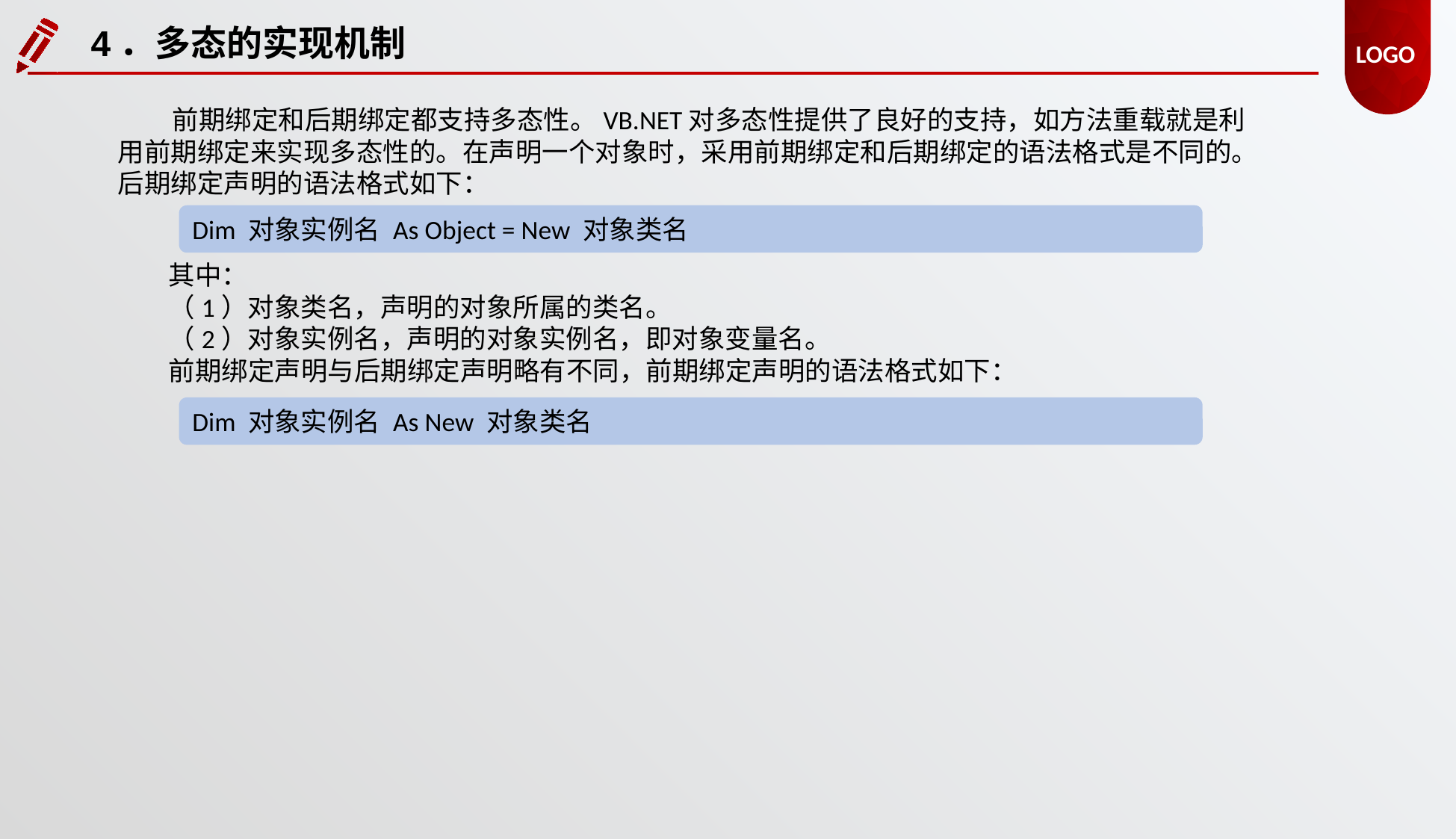

4．多态的实现机制
前期绑定和后期绑定都支持多态性。VB.NET对多态性提供了良好的支持，如方法重载就是利用前期绑定来实现多态性的。在声明一个对象时，采用前期绑定和后期绑定的语法格式是不同的。后期绑定声明的语法格式如下：
Dim 对象实例名 As Object = New 对象类名
其中：
（1）对象类名，声明的对象所属的类名。
（2）对象实例名，声明的对象实例名，即对象变量名。
前期绑定声明与后期绑定声明略有不同，前期绑定声明的语法格式如下：
Dim 对象实例名 As New 对象类名